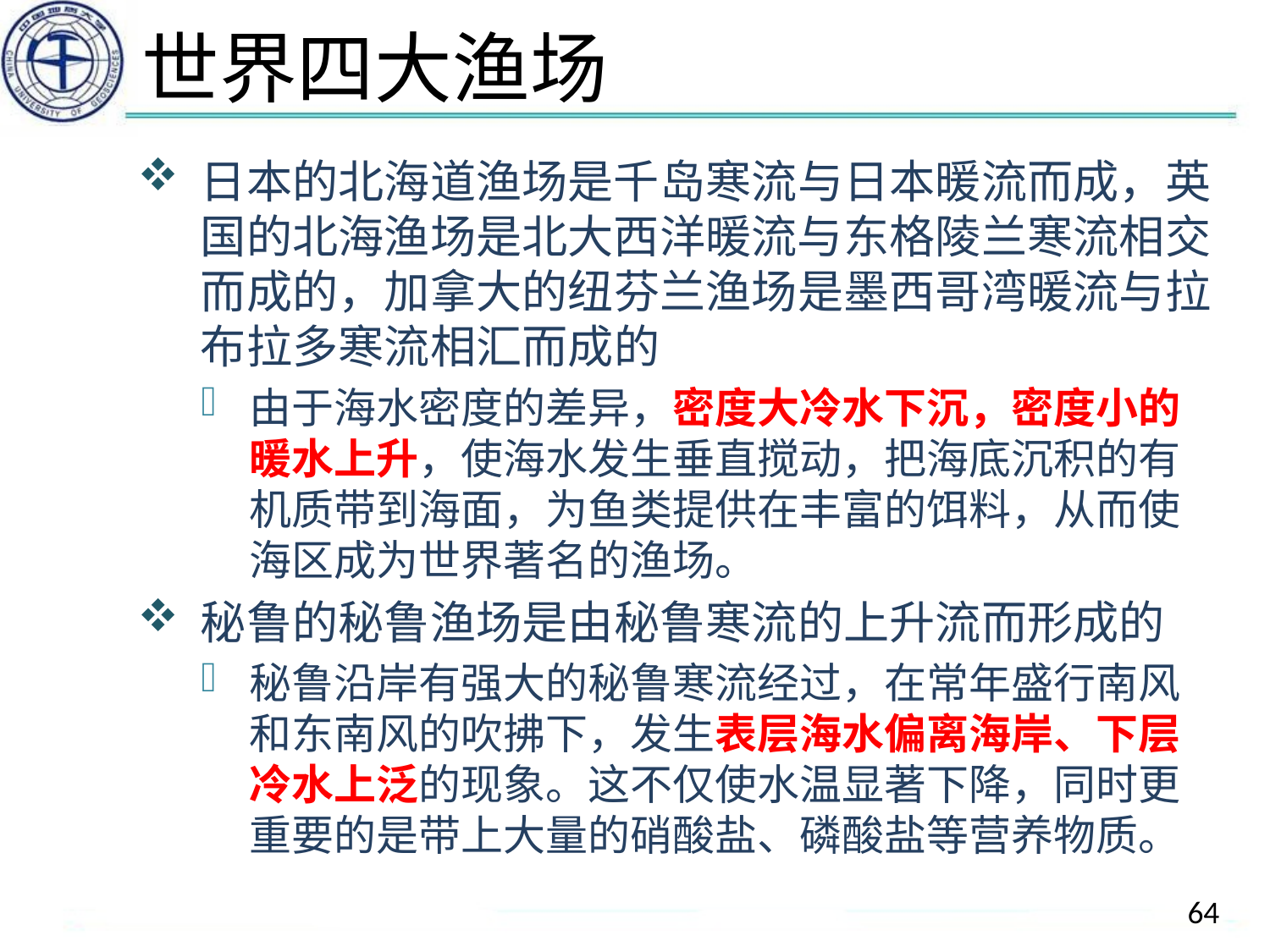

# 世界四大渔场
日本的北海道渔场是千岛寒流与日本暖流而成，英国的北海渔场是北大西洋暖流与东格陵兰寒流相交而成的，加拿大的纽芬兰渔场是墨西哥湾暖流与拉布拉多寒流相汇而成的
由于海水密度的差异，密度大冷水下沉，密度小的暖水上升，使海水发生垂直搅动，把海底沉积的有机质带到海面，为鱼类提供在丰富的饵料，从而使海区成为世界著名的渔场。
秘鲁的秘鲁渔场是由秘鲁寒流的上升流而形成的
秘鲁沿岸有强大的秘鲁寒流经过，在常年盛行南风和东南风的吹拂下，发生表层海水偏离海岸、下层冷水上泛的现象。这不仅使水温显著下降，同时更重要的是带上大量的硝酸盐、磷酸盐等营养物质。
64